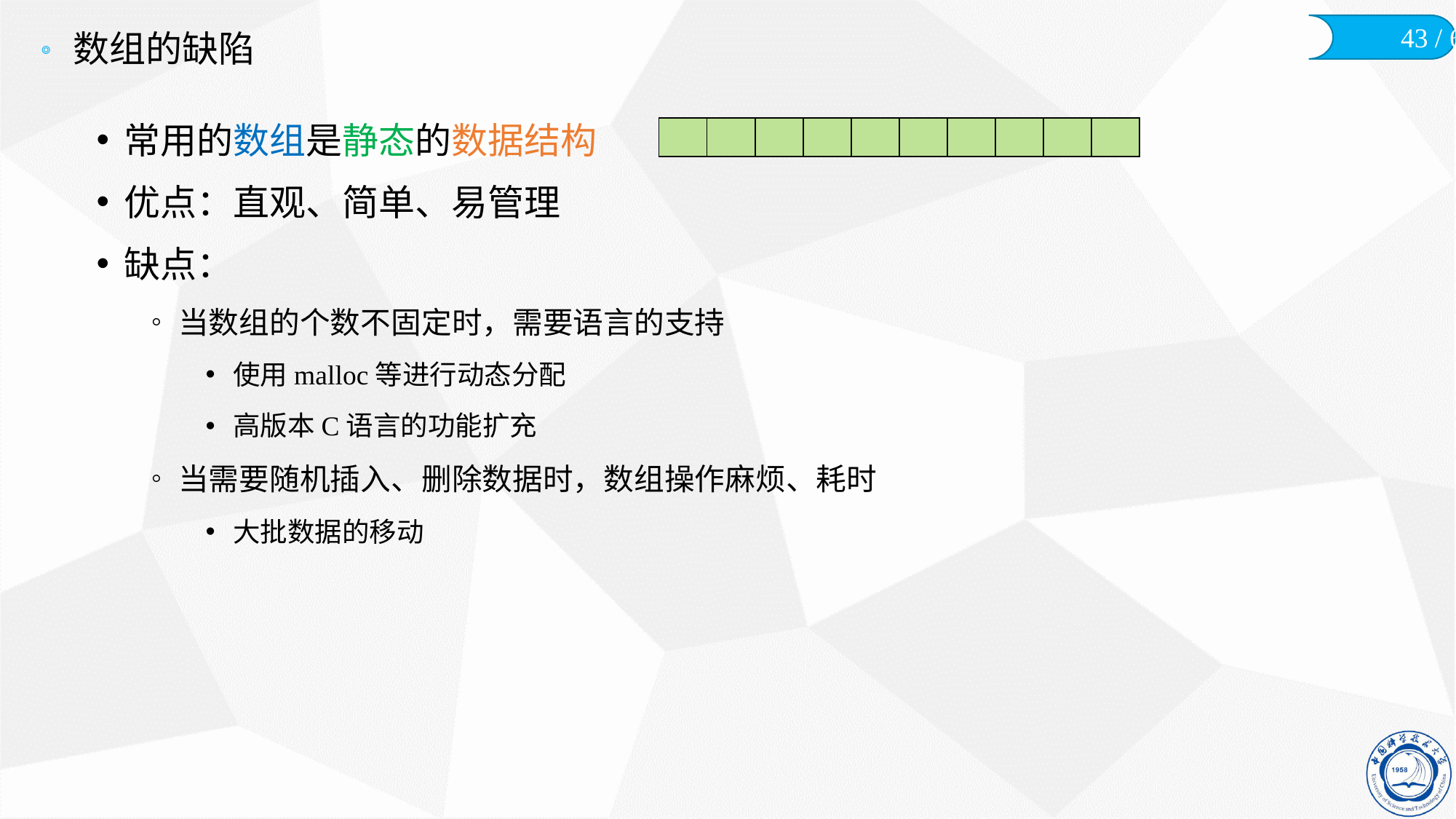

# 数组的缺陷
常用的数组是静态的数据结构
优点：直观、简单、易管理
缺点：
当数组的个数不固定时，需要语言的支持
使用malloc等进行动态分配
高版本C语言的功能扩充
当需要随机插入、删除数据时，数组操作麻烦、耗时
大批数据的移动

|  |  |  |  |  |  |  |  |  |  |
| --- | --- | --- | --- | --- | --- | --- | --- | --- | --- |